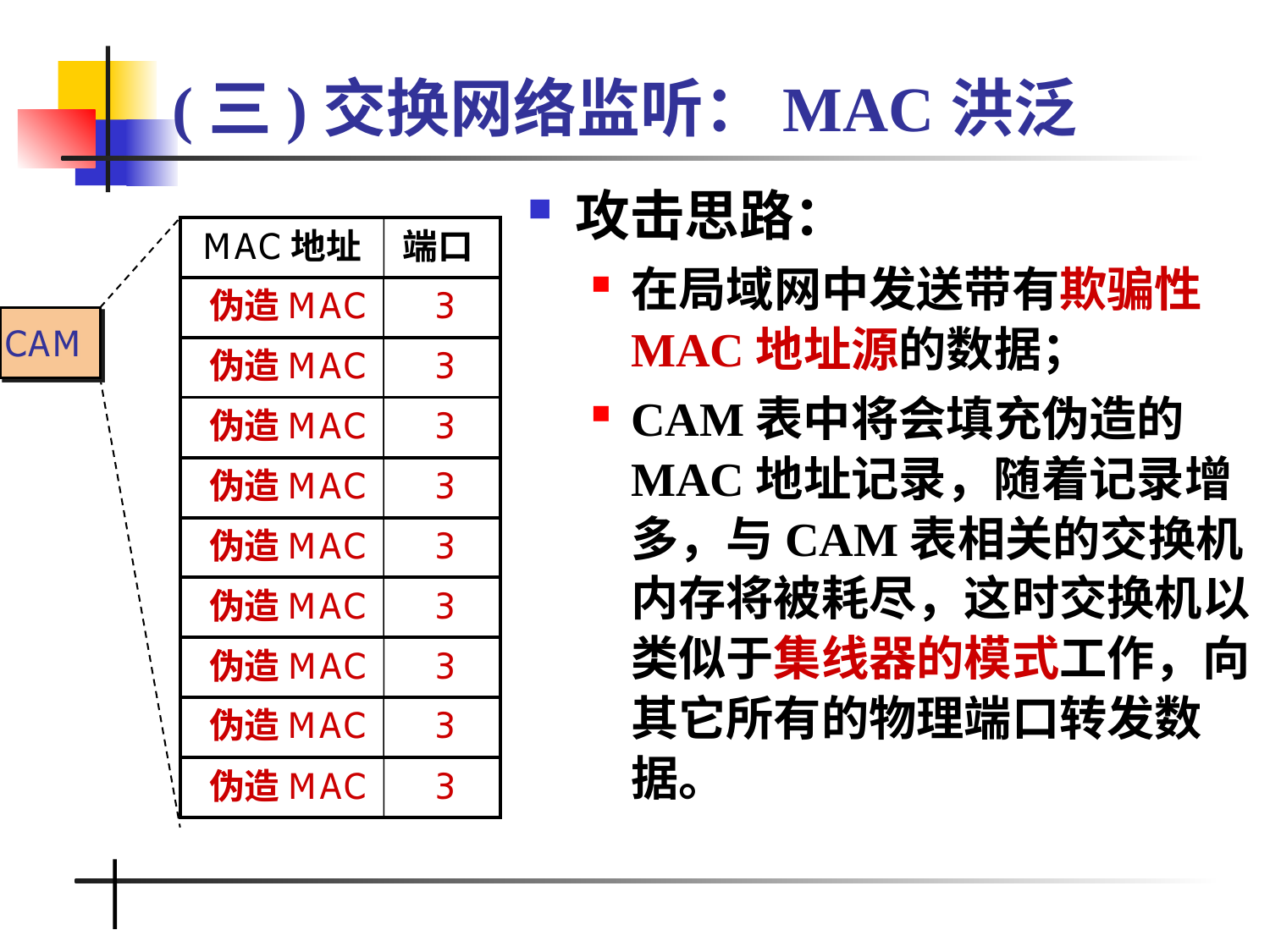

# (三)交换网络监听：MAC洪泛
攻击思路：
在局域网中发送带有欺骗性MAC地址源的数据；
CAM表中将会填充伪造的MAC地址记录，随着记录增多，与CAM表相关的交换机内存将被耗尽，这时交换机以类似于集线器的模式工作，向其它所有的物理端口转发数据。

 MAC地址      端口

    MAC1           1

CAM
    MAC2           2

    MAC3           3

 伪造MAC       3

 伪造MAC       3

 伪造MAC       3

 伪造MAC       3

 伪造MAC       3

 伪造MAC       3

 伪造MAC       3

 伪造MAC       3

 伪造MAC       3